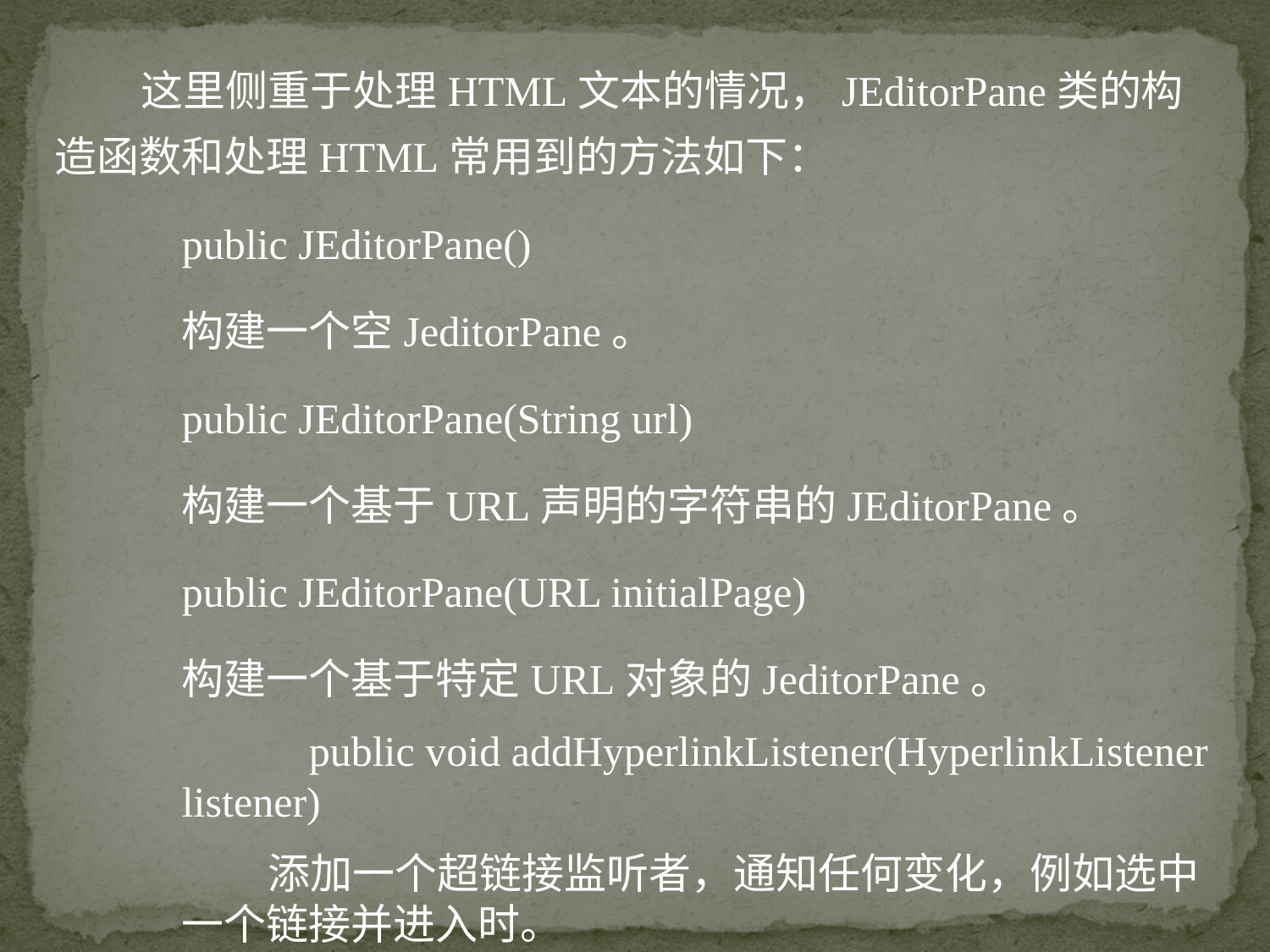

这里侧重于处理HTML文本的情况，JEditorPane类的构造函数和处理HTML常用到的方法如下：
public JEditorPane()
构建一个空JeditorPane。
public JEditorPane(String url)
构建一个基于URL声明的字符串的JEditorPane。
public JEditorPane(URL initialPage)
构建一个基于特定URL对象的JeditorPane。
            public void addHyperlinkListener(HyperlinkListener listener)
        添加一个超链接监听者，通知任何变化，例如选中一个链接并进入时。